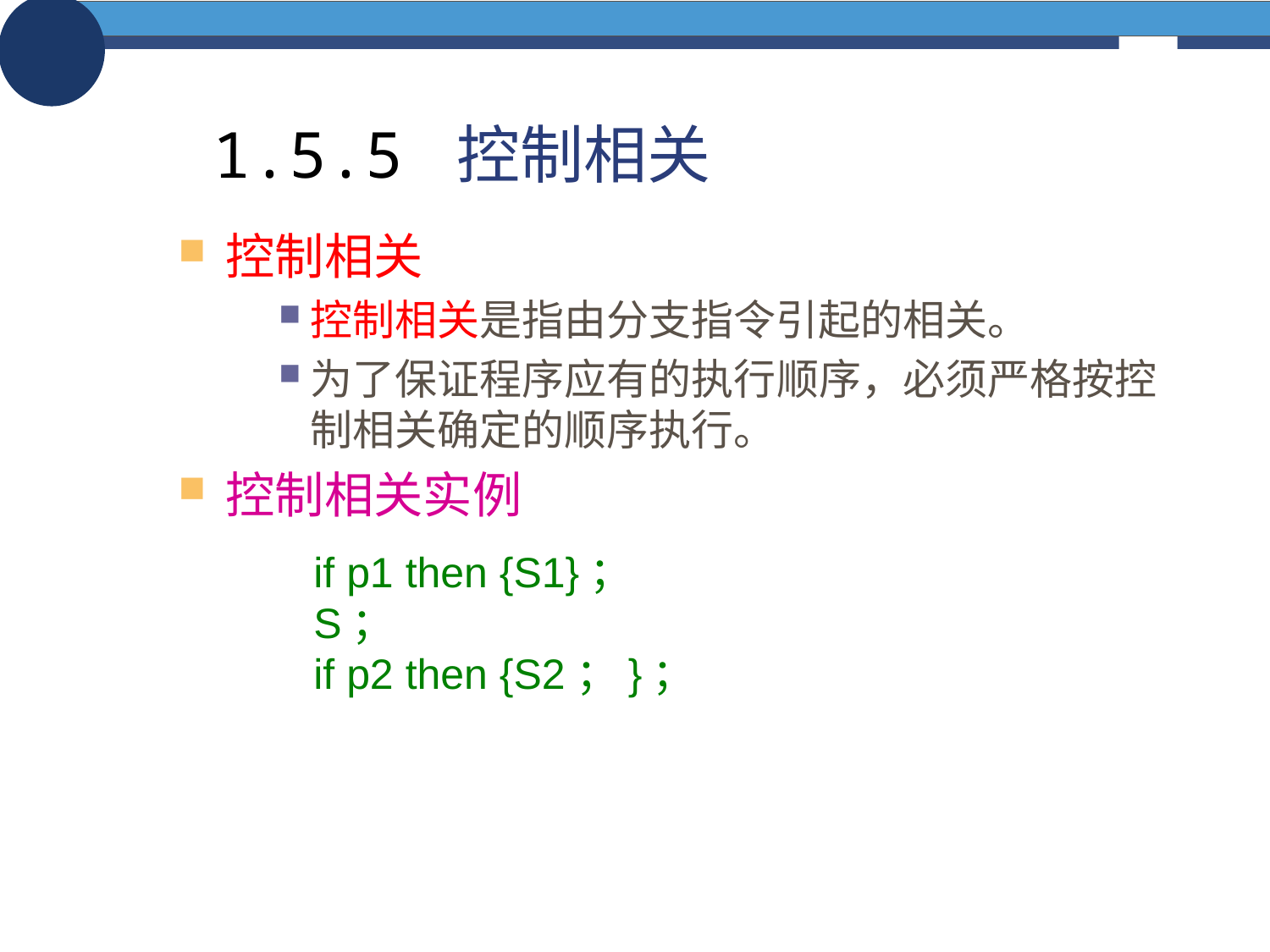

# 1.5.5 控制相关
控制相关
控制相关是指由分支指令引起的相关。
为了保证程序应有的执行顺序，必须严格按控制相关确定的顺序执行。
控制相关实例

if p1 then {S1}；
S；
if p2 then {S2；}；